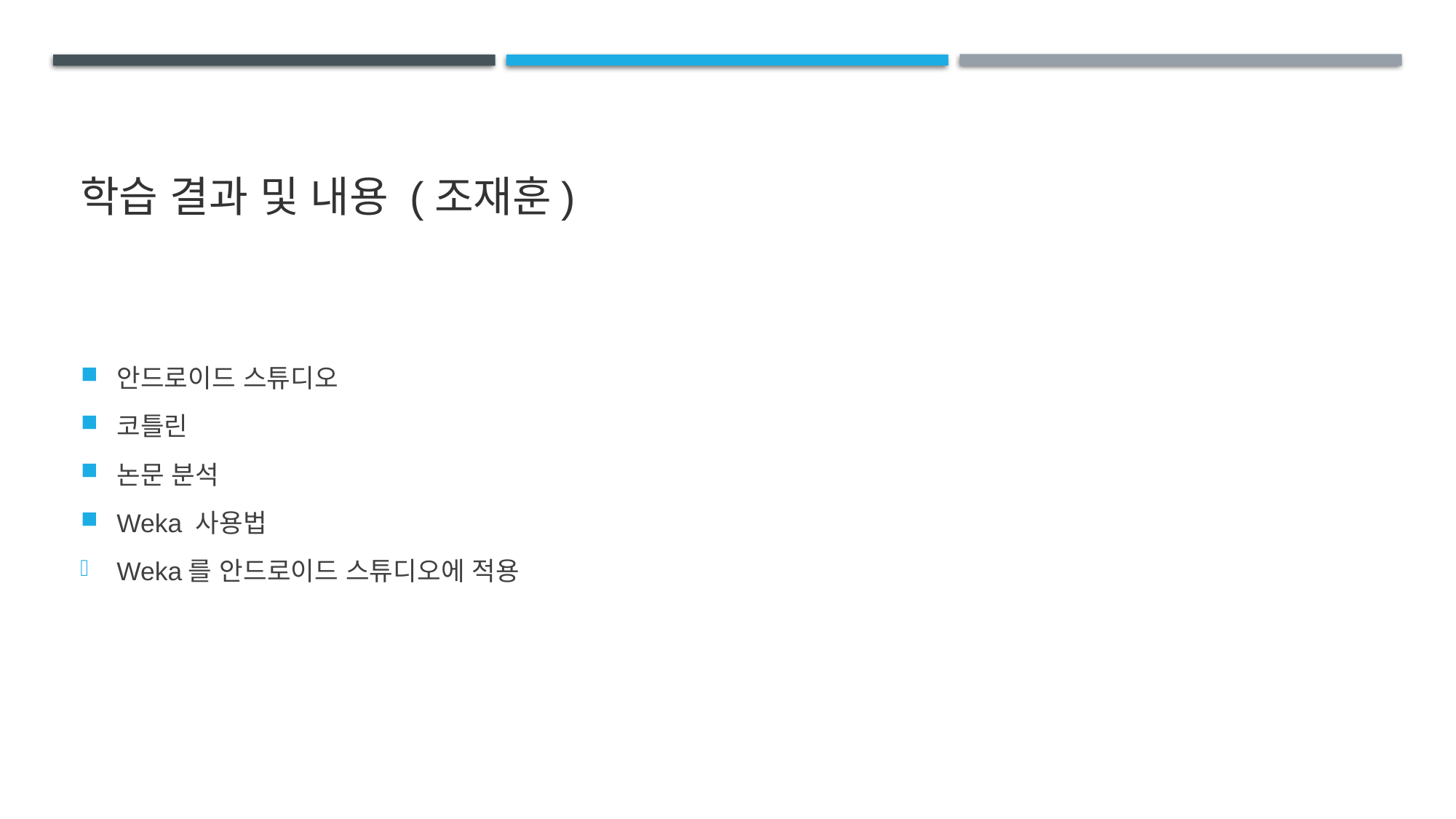

# 학습 결과 및 내용 (조재훈)
안드로이드 스튜디오
코틀린
논문 분석
Weka 사용법
Weka를 안드로이드 스튜디오에 적용